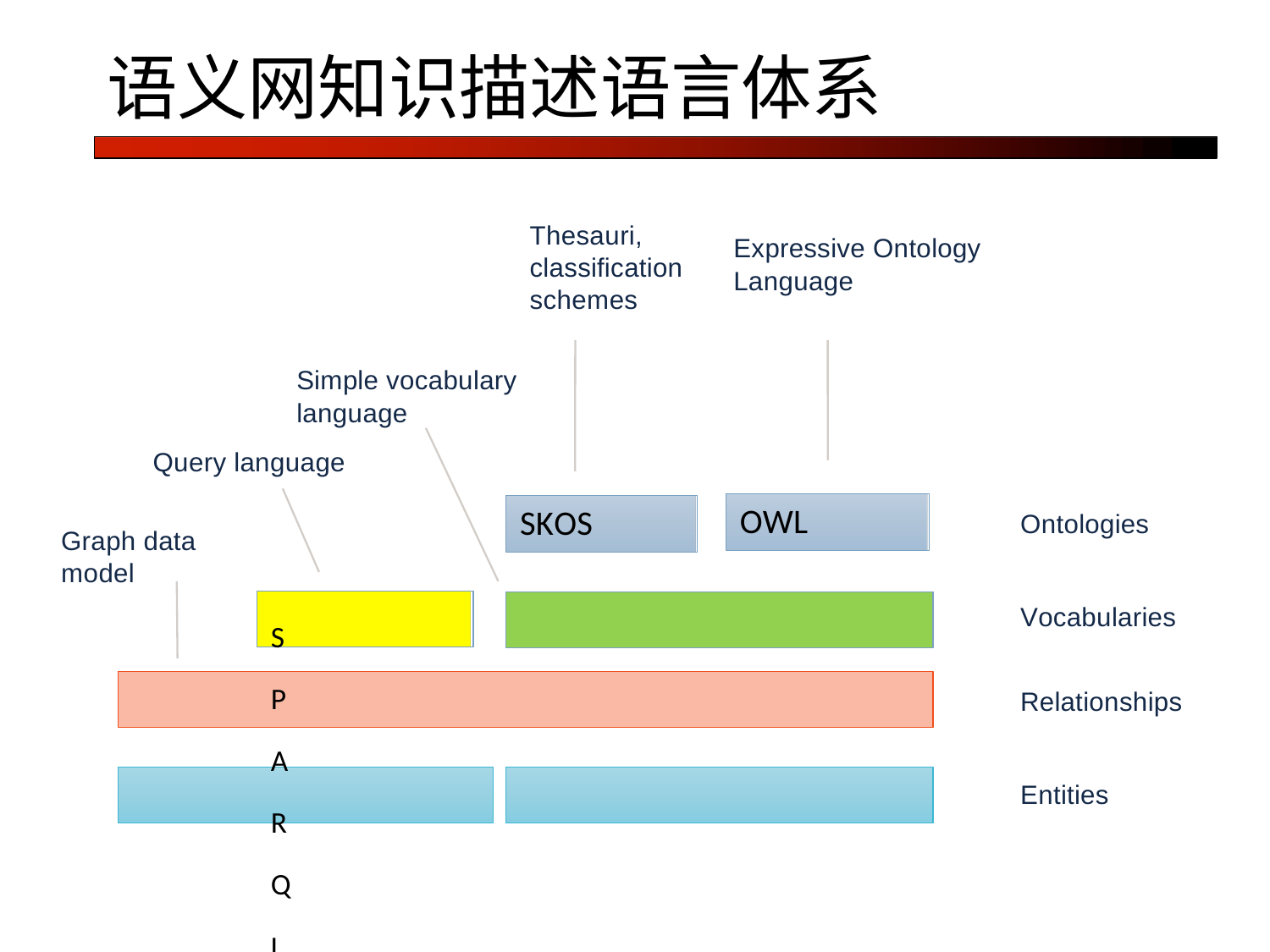

# 语义网知识描述语言体系
Thesauri, classification schemes
Expressive Ontology Language

Simple vocabulary language

Query language

Graph data model
SPARQL	RDF-Schema

RDF (Resource Description Framework)

Unicode	URIs

OWL
SKOS
Ontologies
Vocabularies Relationships

Entities